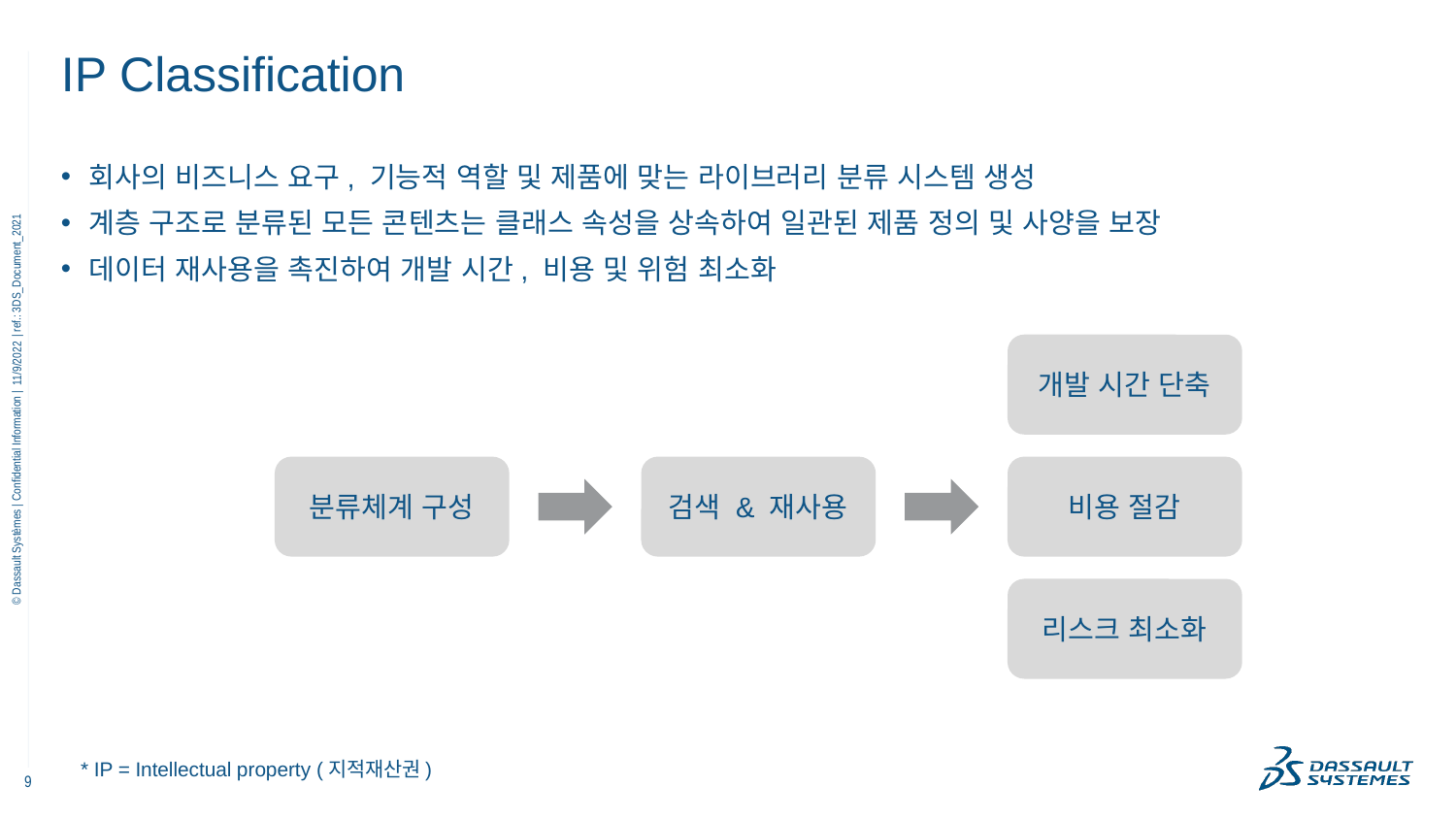

# IP Classification
회사의 비즈니스 요구, 기능적 역할 및 제품에 맞는 라이브러리 분류 시스템 생성
계층 구조로 분류된 모든 콘텐츠는 클래스 속성을 상속하여 일관된 제품 정의 및 사양을 보장
데이터 재사용을 촉진하여 개발 시간, 비용 및 위험 최소화

개발 시간 단축
분류체계 구성
검색 & 재사용
비용 절감

리스크 최소화
11/9/2022
* IP = Intellectual property (지적재산권)